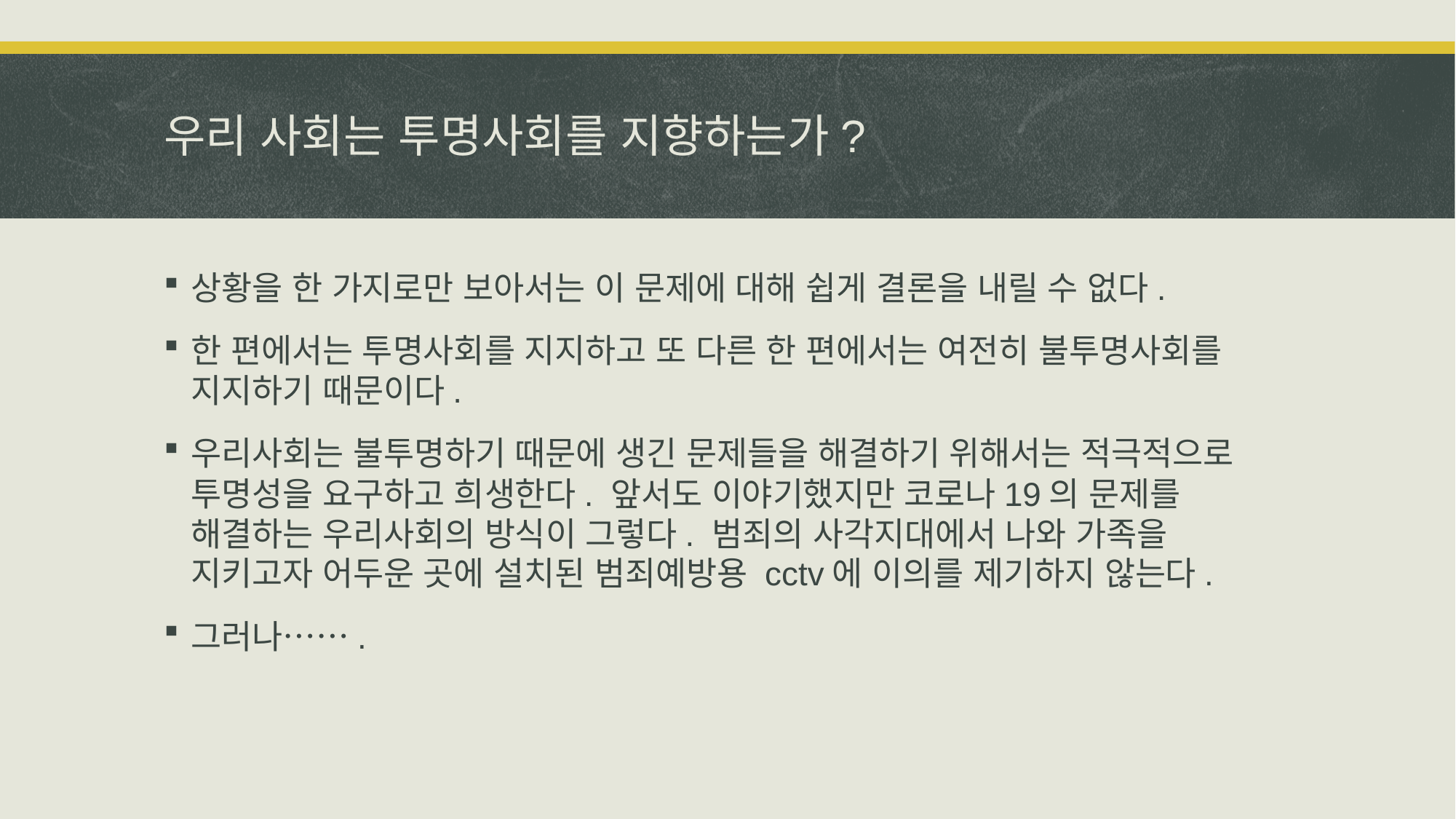

# 우리 사회는 투명사회를 지향하는가?
상황을 한 가지로만 보아서는 이 문제에 대해 쉽게 결론을 내릴 수 없다.
한 편에서는 투명사회를 지지하고 또 다른 한 편에서는 여전히 불투명사회를 지지하기 때문이다.
우리사회는 불투명하기 때문에 생긴 문제들을 해결하기 위해서는 적극적으로 투명성을 요구하고 희생한다. 앞서도 이야기했지만 코로나19의 문제를 해결하는 우리사회의 방식이 그렇다. 범죄의 사각지대에서 나와 가족을 지키고자 어두운 곳에 설치된 범죄예방용 cctv에 이의를 제기하지 않는다.
그러나…….